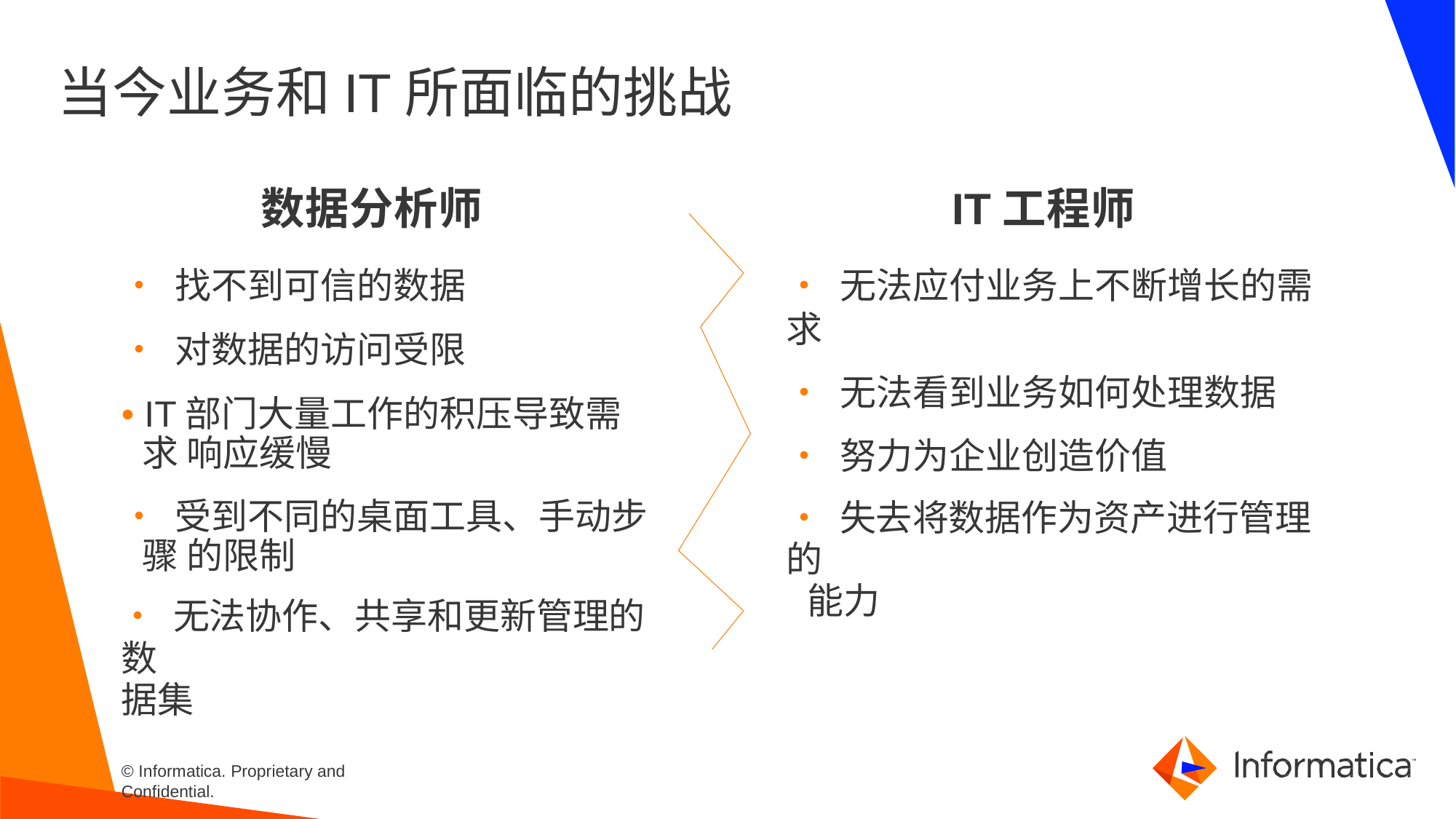

# 当今业务和IT所面临的挑战
IT工程师
• 无法应付业务上不断增长的需求
• 无法看到业务如何处理数据
• 努力为企业创造价值
• 失去将数据作为资产进行管理的
能力
数据分析师
• 找不到可信的数据
• 对数据的访问受限
• IT部门大量工作的积压导致需求 响应缓慢
• 受到不同的桌面工具、手动步骤 的限制
• 无法协作、共享和更新管理的数
据集

2
© Informatica. Proprietary and Confidential.